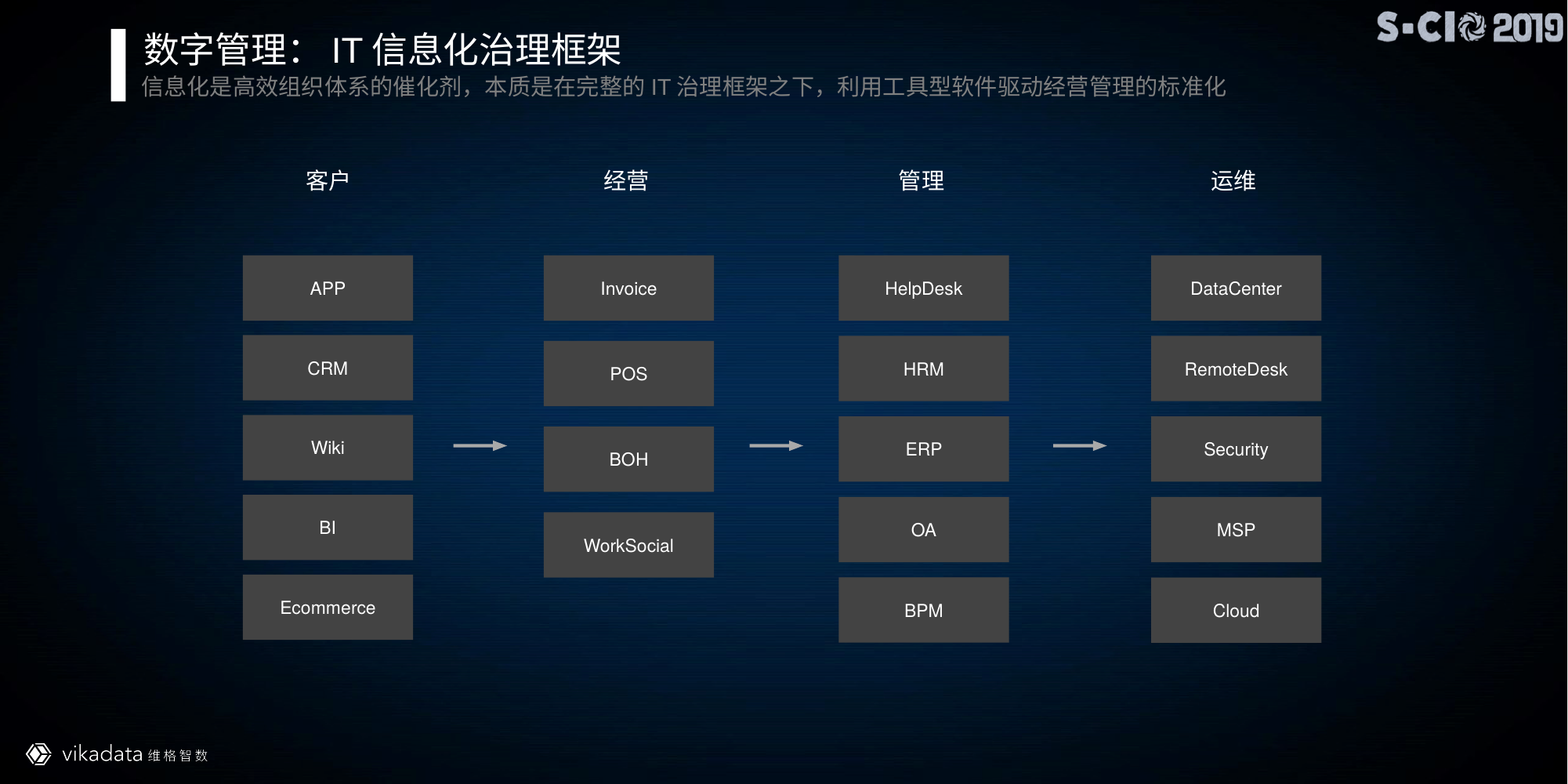

数字管理：IT信息化治理框架

信息化是高效组织体系的催化剂，本质是在完整的IT治理框架之下，利用工具型软件驱动经营管理的标准化
客户
经营
管理
运维
IDM
九州云腾
APP
Invoice
HelpDesk
DataCenter
CRM
HRM
RemoteDesk
POS
Wiki
ERP
Security
BOH

BI
OA
MSP
WorkSocial
Ecommerce
BPM
Cloud